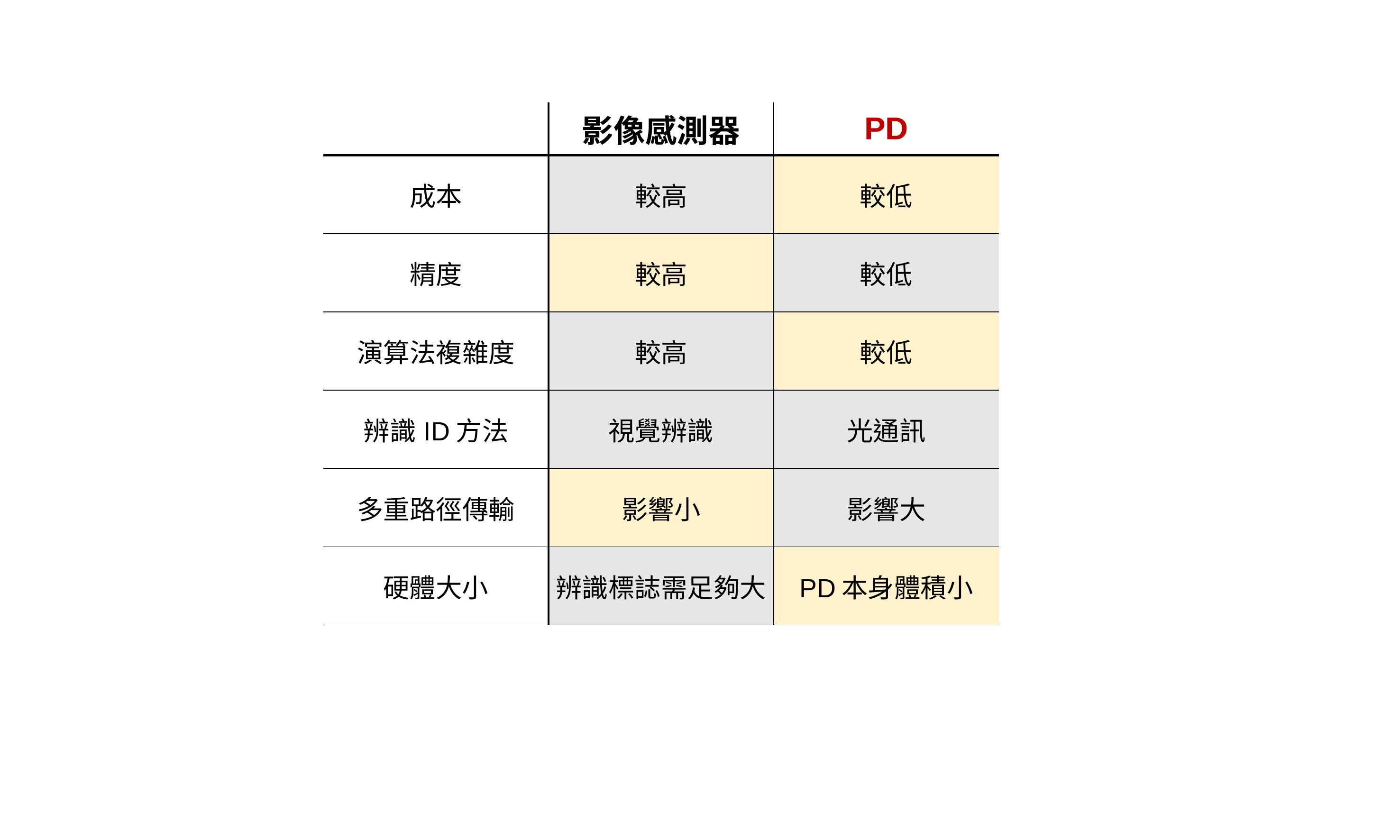

|  | 影像感測器 | PD |
| --- | --- | --- |
| 成本 | 較高 | 較低 |
| 精度 | 較高 | 較低 |
| 演算法複雜度 | 較高 | 較低 |
| 辨識ID方法 | 視覺辨識 | 光通訊 |
| 多重路徑傳輸 | 影響小 | 影響大 |
| 硬體大小 | 辨識標誌需足夠大 | PD本身體積小 |